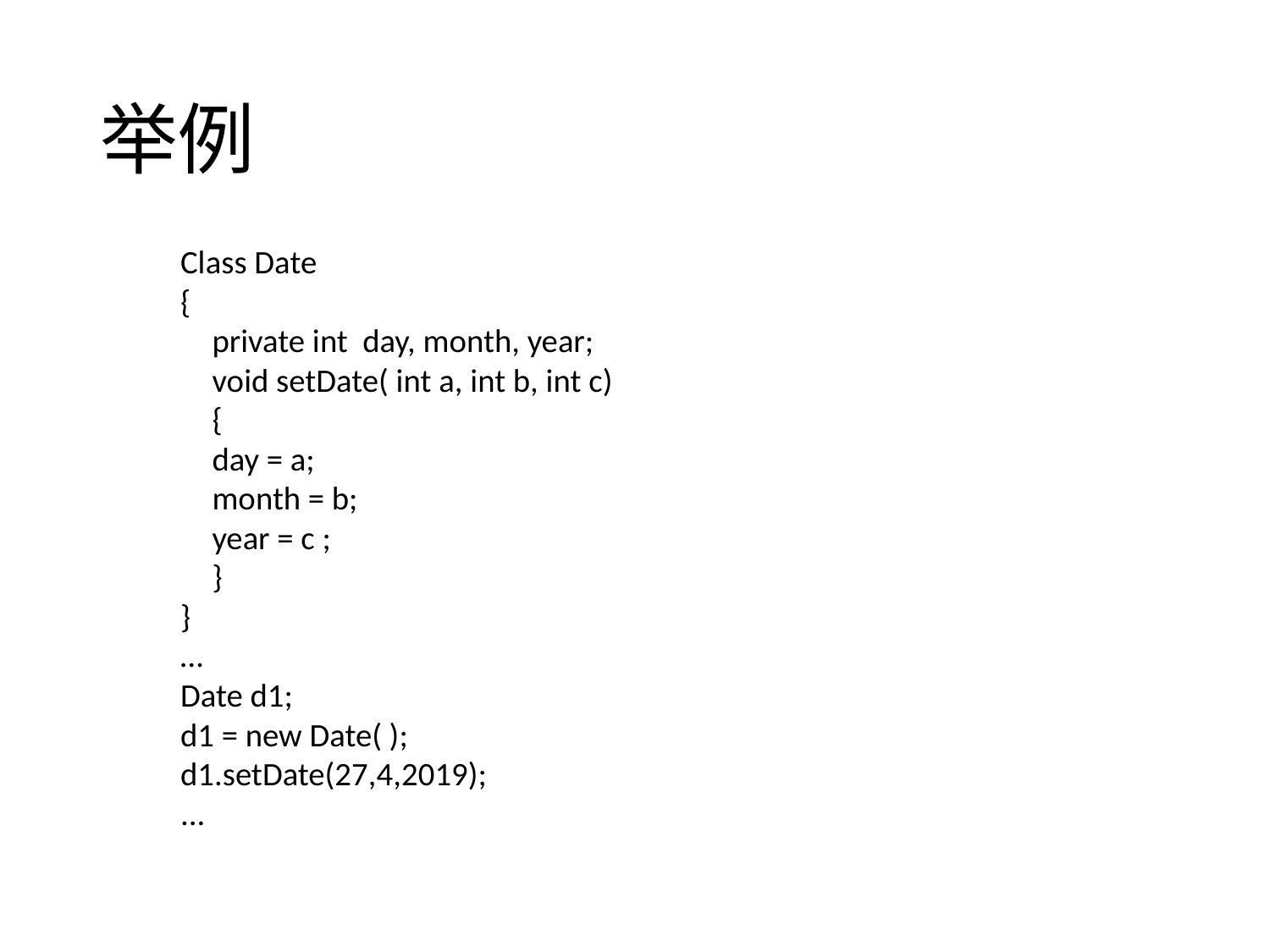

# 举例
Class Date
{
	private int  day, month, year;
	void setDate( int a, int b, int c)
	{
		day = a;
		month = b;
		year = c ;
	}
}
…
Date d1;
d1 = new Date( );
d1.setDate(27,4,2019);
...